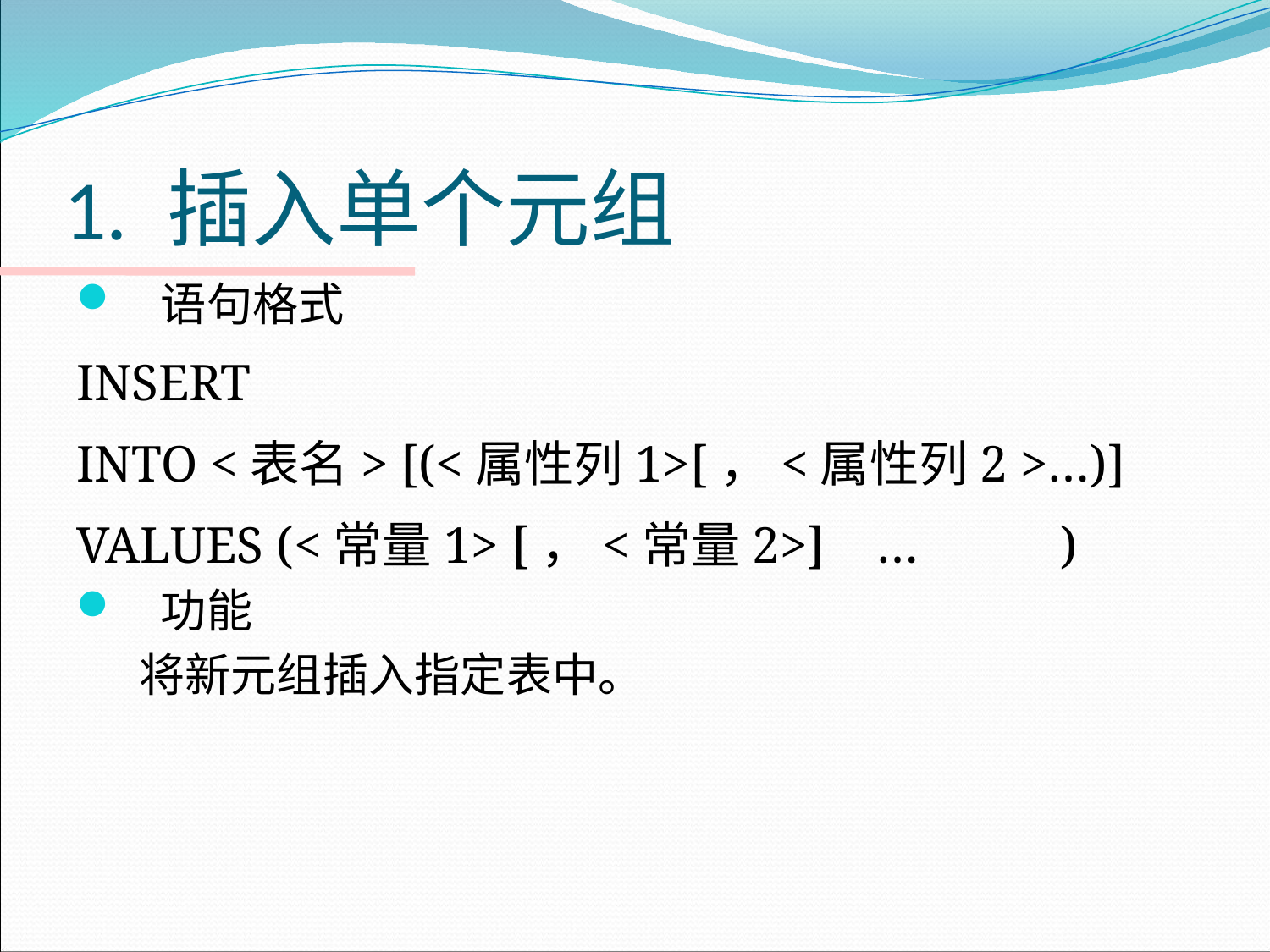

# 1. 插入单个元组
语句格式
INSERT
INTO <表名> [(<属性列1>[，<属性列2 >…)]
VALUES (<常量1> [，<常量2>]    …           )
功能
     将新元组插入指定表中。

357